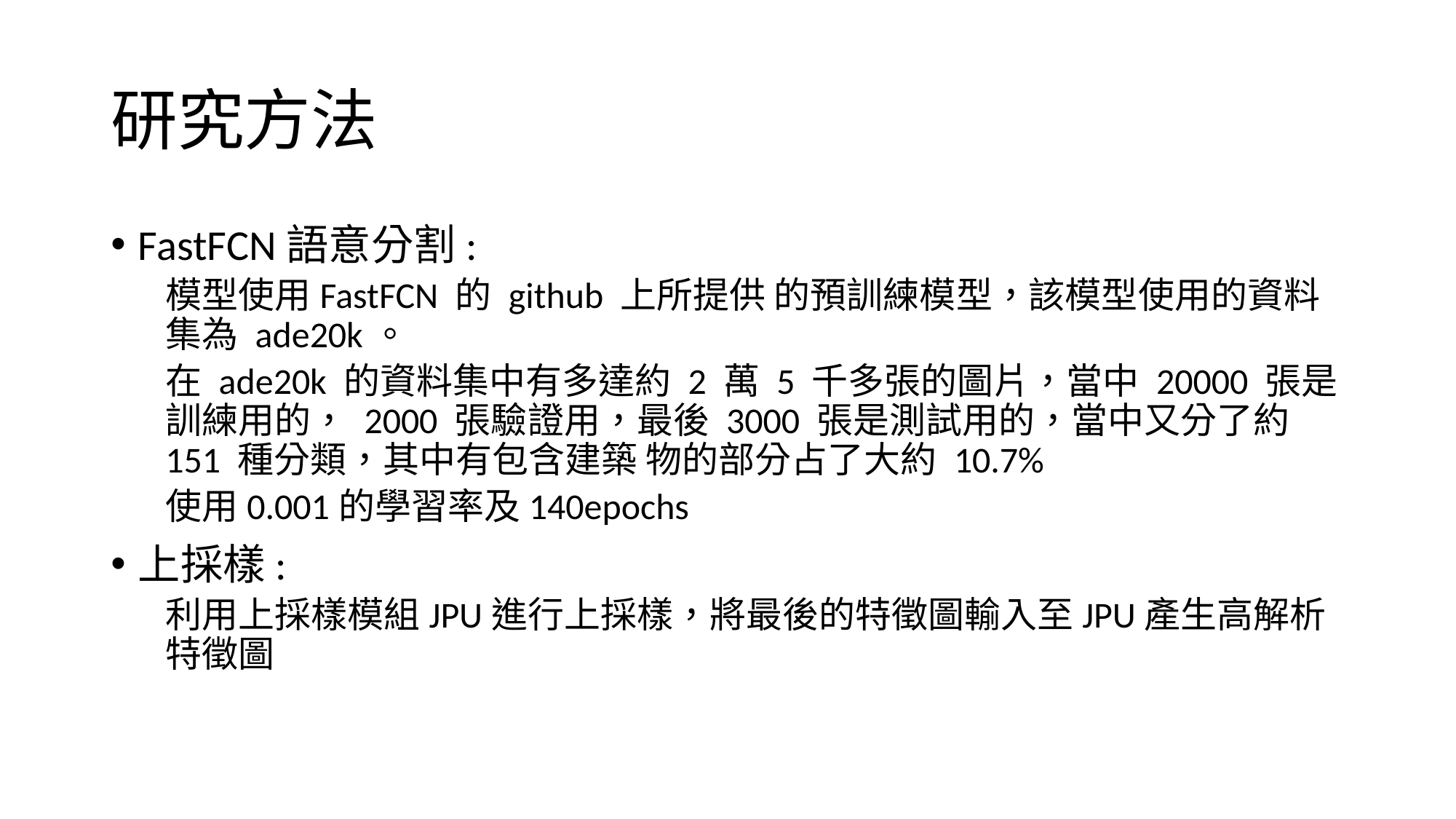

# 研究方法
FastFCN語意分割:
模型使用FastFCN 的 github 上所提供 的預訓練模型，該模型使用的資料集為 ade20k。
在 ade20k 的資料集中有多達約 2 萬 5 千多張的圖片，當中 20000 張是訓練用的， 2000 張驗證用，最後 3000 張是測試用的，當中又分了約 151 種分類，其中有包含建築 物的部分占了大約 10.7%
使用0.001的學習率及140epochs
上採樣:
利用上採樣模組JPU進行上採樣，將最後的特徵圖輸入至JPU產生高解析特徵圖